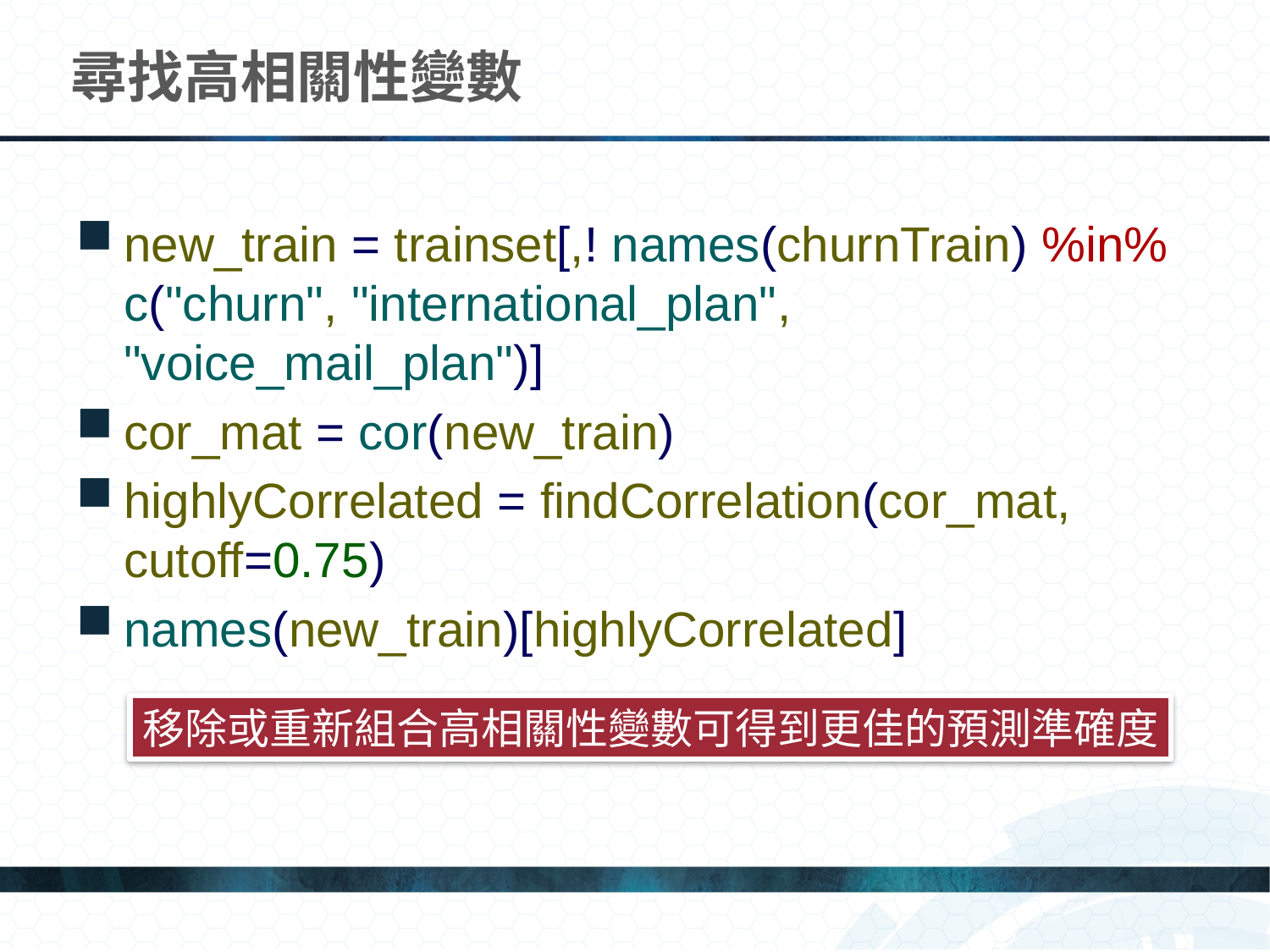

# 尋找高相關性變數
new_train = trainset[,! names(churnTrain) %in% c("churn", "international_plan", "voice_mail_plan")]
cor_mat = cor(new_train)
highlyCorrelated = findCorrelation(cor_mat, cutoff=0.75)
names(new_train)[highlyCorrelated]

移除或重新組合高相關性變數可得到更佳的預測準確度